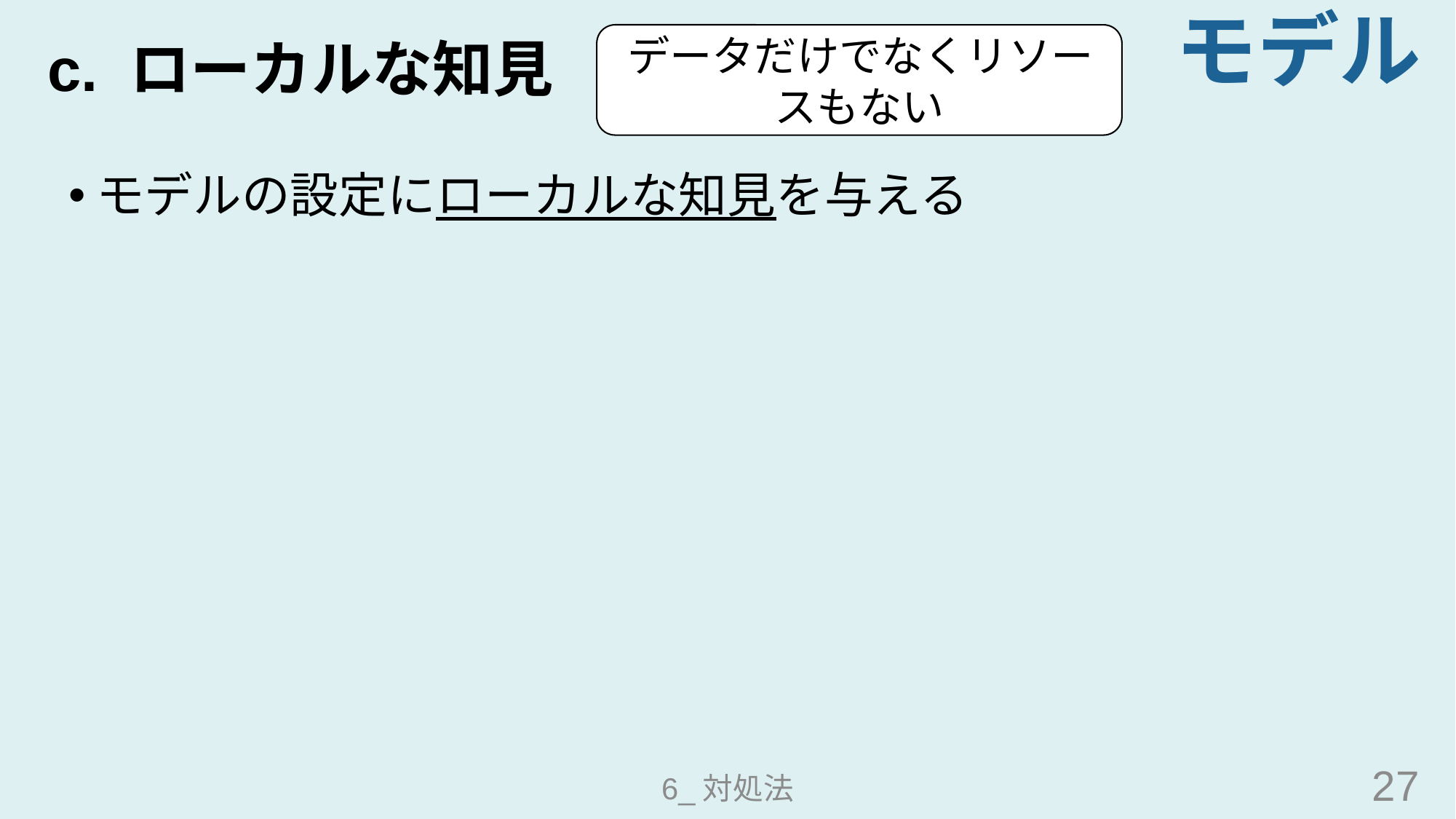

モデル
# c. ローカルな知見
データだけでなくリソースもない
モデルの設定にローカルな知見を与える
27
6_対処法